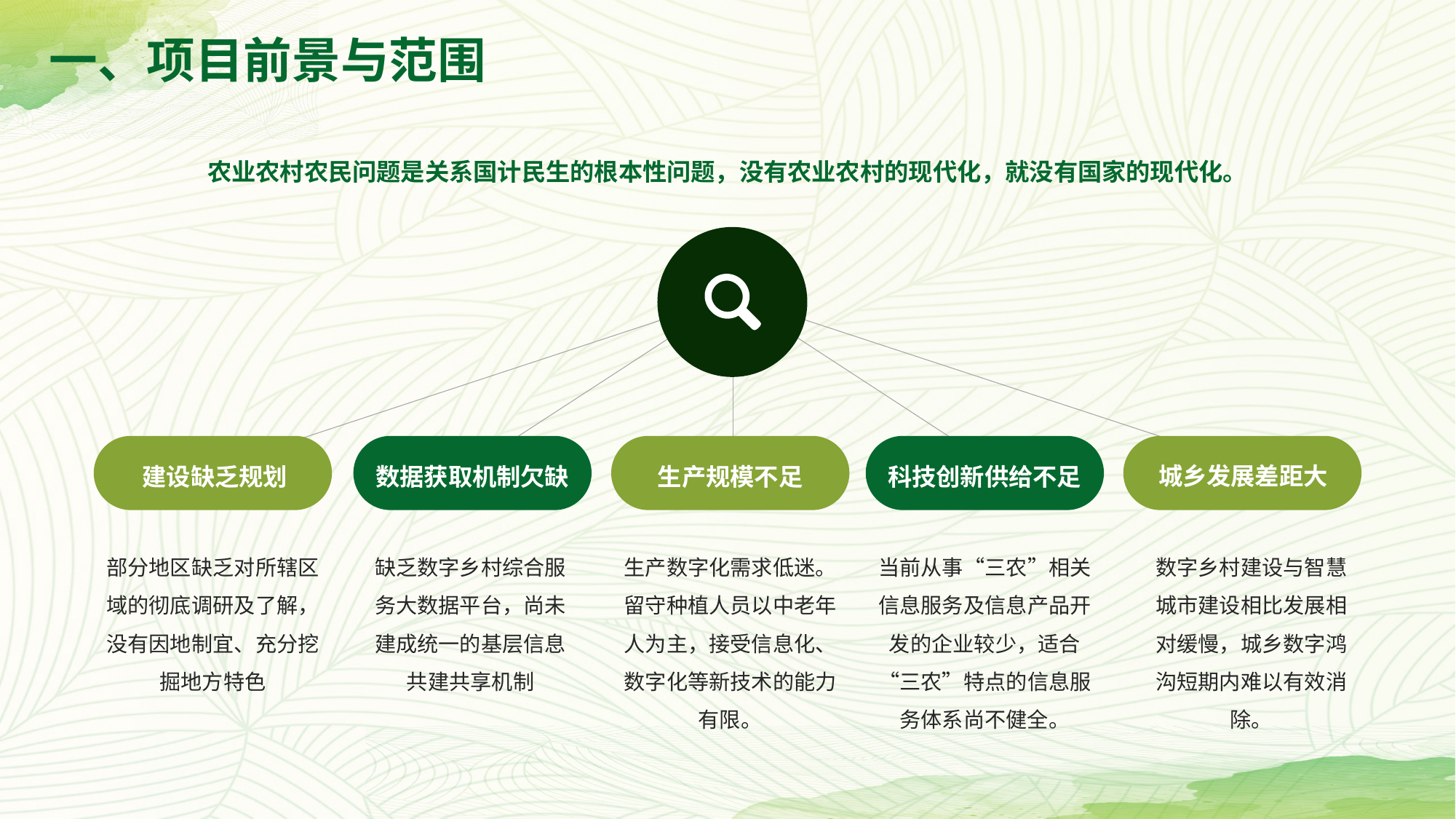

一、项目前景与范围
农业农村农民问题是关系国计民生的根本性问题，没有农业农村的现代化，就没有国家的现代化。

城乡发展差距大
建设缺乏规划
数据获取机制欠缺
生产规模不足
科技创新供给不足
部分地区缺乏对所辖区域的彻底调研及了解，没有因地制宜、充分挖掘地方特色
缺乏数字乡村综合服务大数据平台，尚未建成统一的基层信息共建共享机制
生产数字化需求低迷。留守种植人员以中老年人为主，接受信息化、数字化等新技术的能力有限。
当前从事“三农”相关信息服务及信息产品开发的企业较少，适合“三农”特点的信息服务体系尚不健全。
数字乡村建设与智慧城市建设相比发展相对缓慢，城乡数字鸿沟短期内难以有效消除。